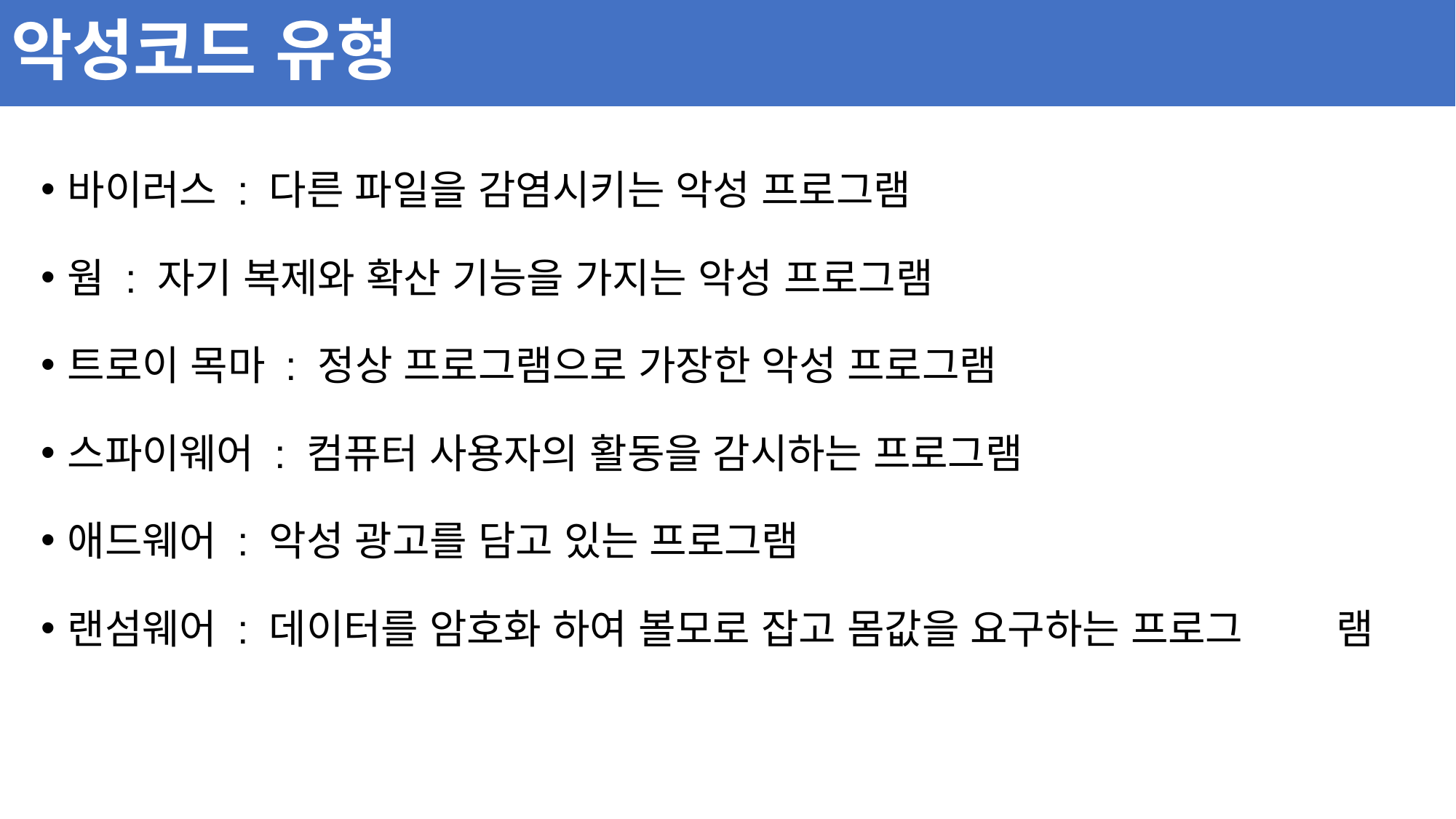

# 악성코드 유형
바이러스 : 다른 파일을 감염시키는 악성 프로그램
웜 : 자기 복제와 확산 기능을 가지는 악성 프로그램
트로이 목마 : 정상 프로그램으로 가장한 악성 프로그램
스파이웨어 : 컴퓨터 사용자의 활동을 감시하는 프로그램
애드웨어 : 악성 광고를 담고 있는 프로그램
랜섬웨어 : 데이터를 암호화 하여 볼모로 잡고 몸값을 요구하는 프로그		 램